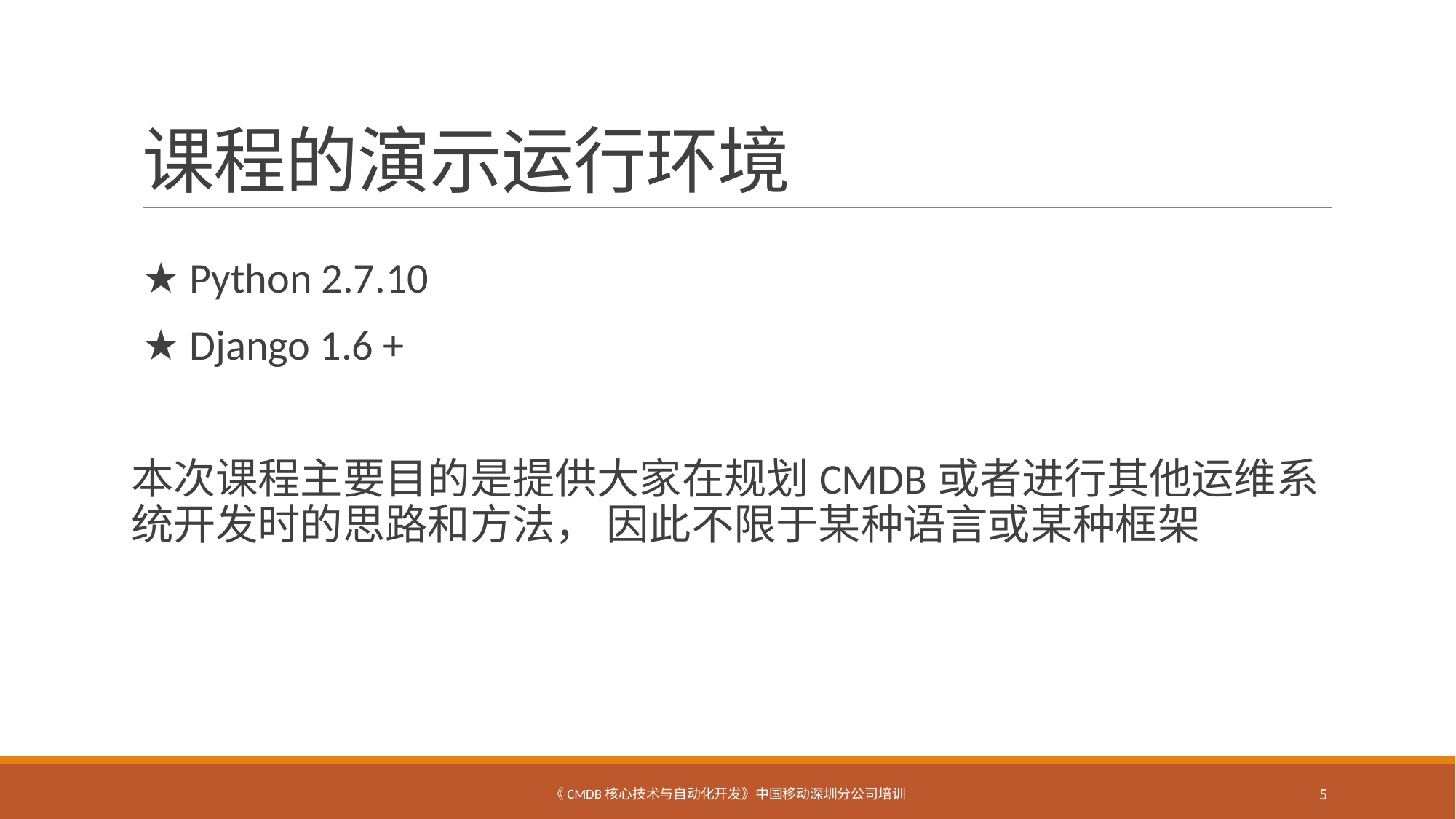

# 课程的演示运行环境
★ Python 2.7.10
★ Django 1.6 +

本次课程主要目的是提供大家在规划CMDB或者进行其他运维系统开发时的思路和方法， 因此不限于某种语言或某种框架

《CMDB核心技术与自动化开发》中国移动深圳分公司培训
5